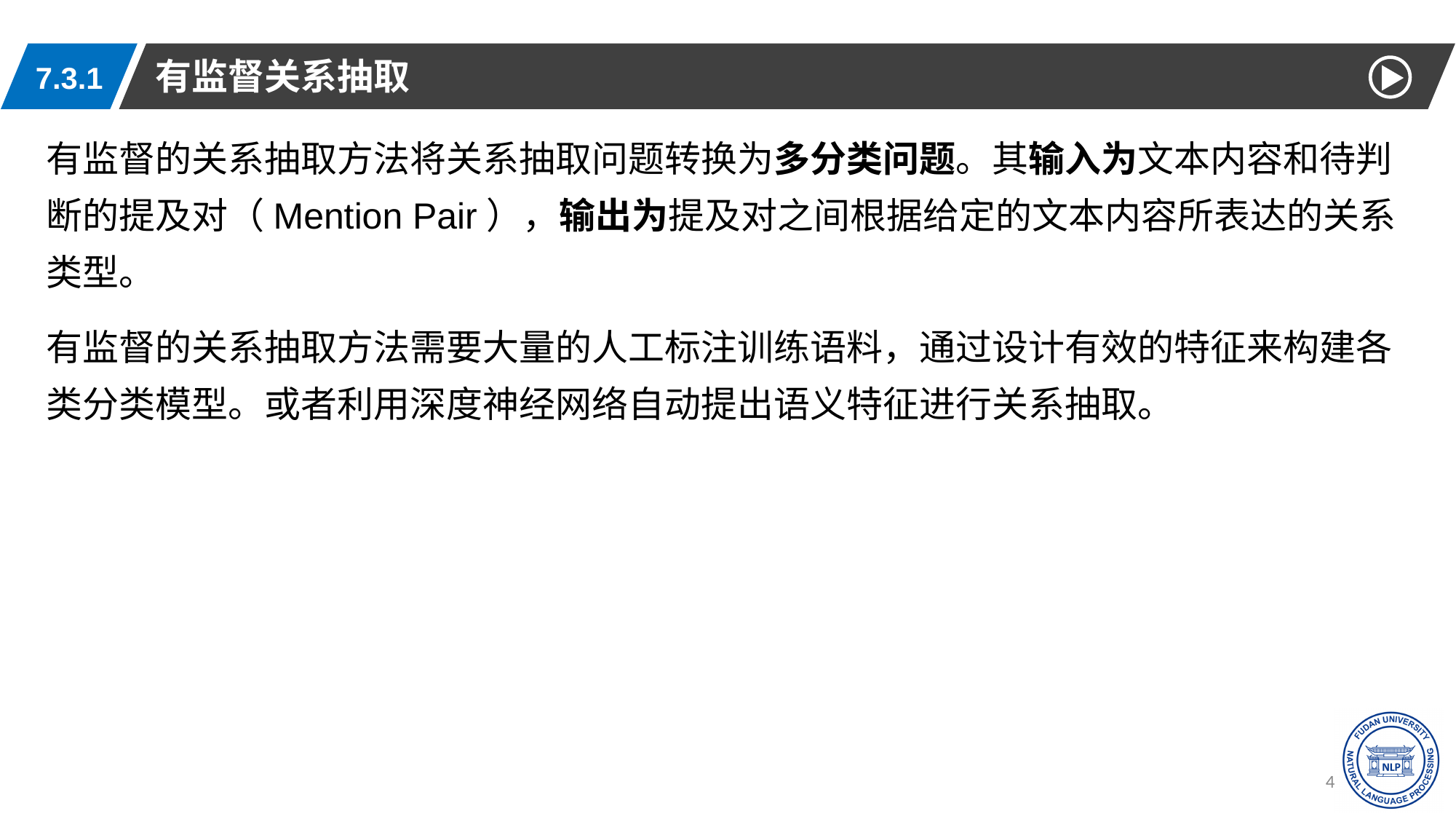

有监督关系抽取
7.3.1

有监督的关系抽取方法将关系抽取问题转换为多分类问题。其输入为文本内容和待判断的提及对（Mention Pair），输出为提及对之间根据给定的文本内容所表达的关系类型。
有监督的关系抽取方法需要大量的人工标注训练语料，通过设计有效的特征来构建各类分类模型。或者利用深度神经网络自动提出语义特征进行关系抽取。
49